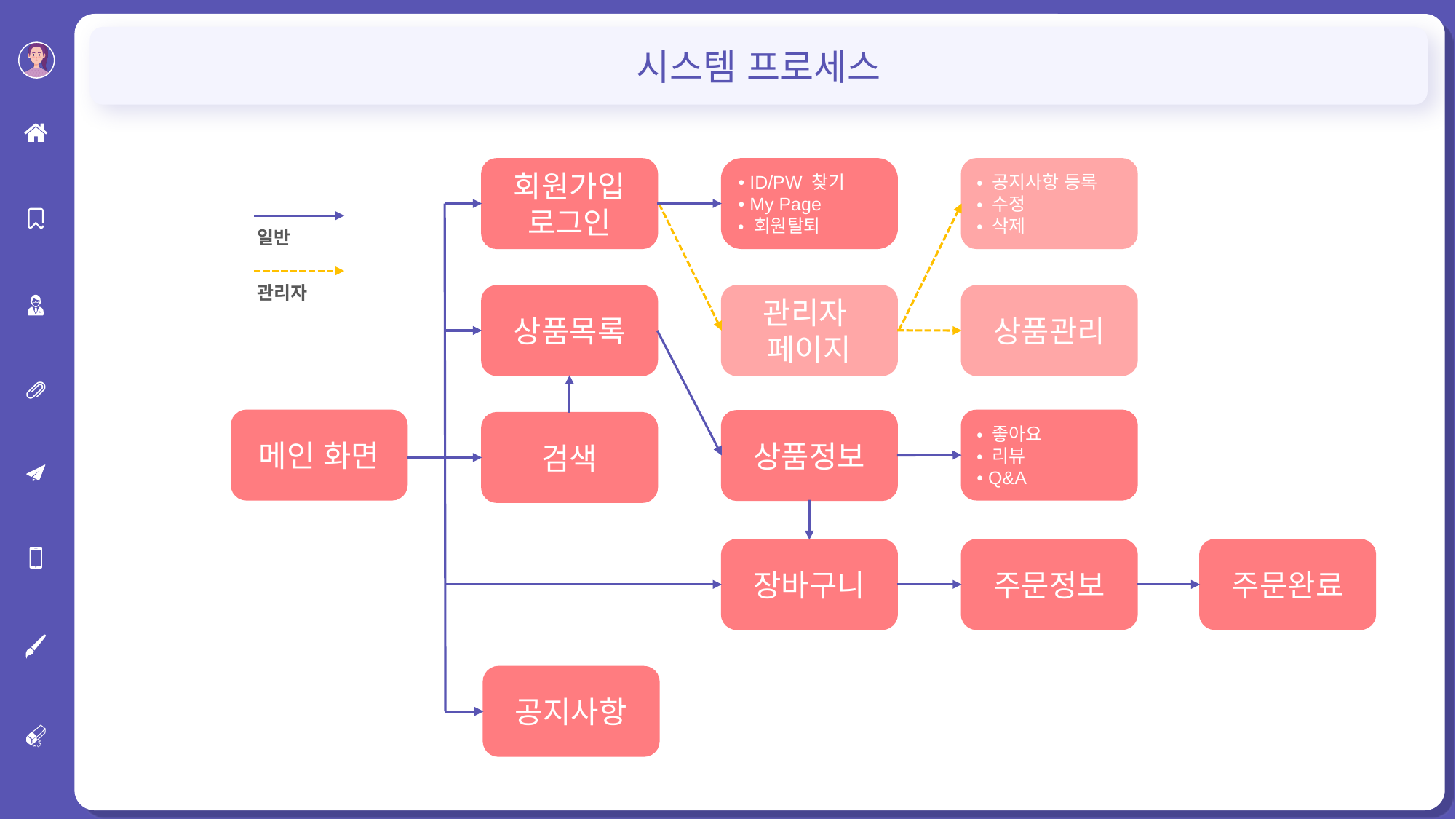

시스템 프로세스

+

• ID/PW 찾기
• My Page
• 회원탈퇴
• 공지사항 등록
• 수정
• 삭제
회원가입
로그인
일반
관리자

상품목록
관리자
페이지
상품관리
메인 화면
• 좋아요
• 리뷰
• Q&A
상품정보
검색
주문완료
장바구니
주문정보
공지사항